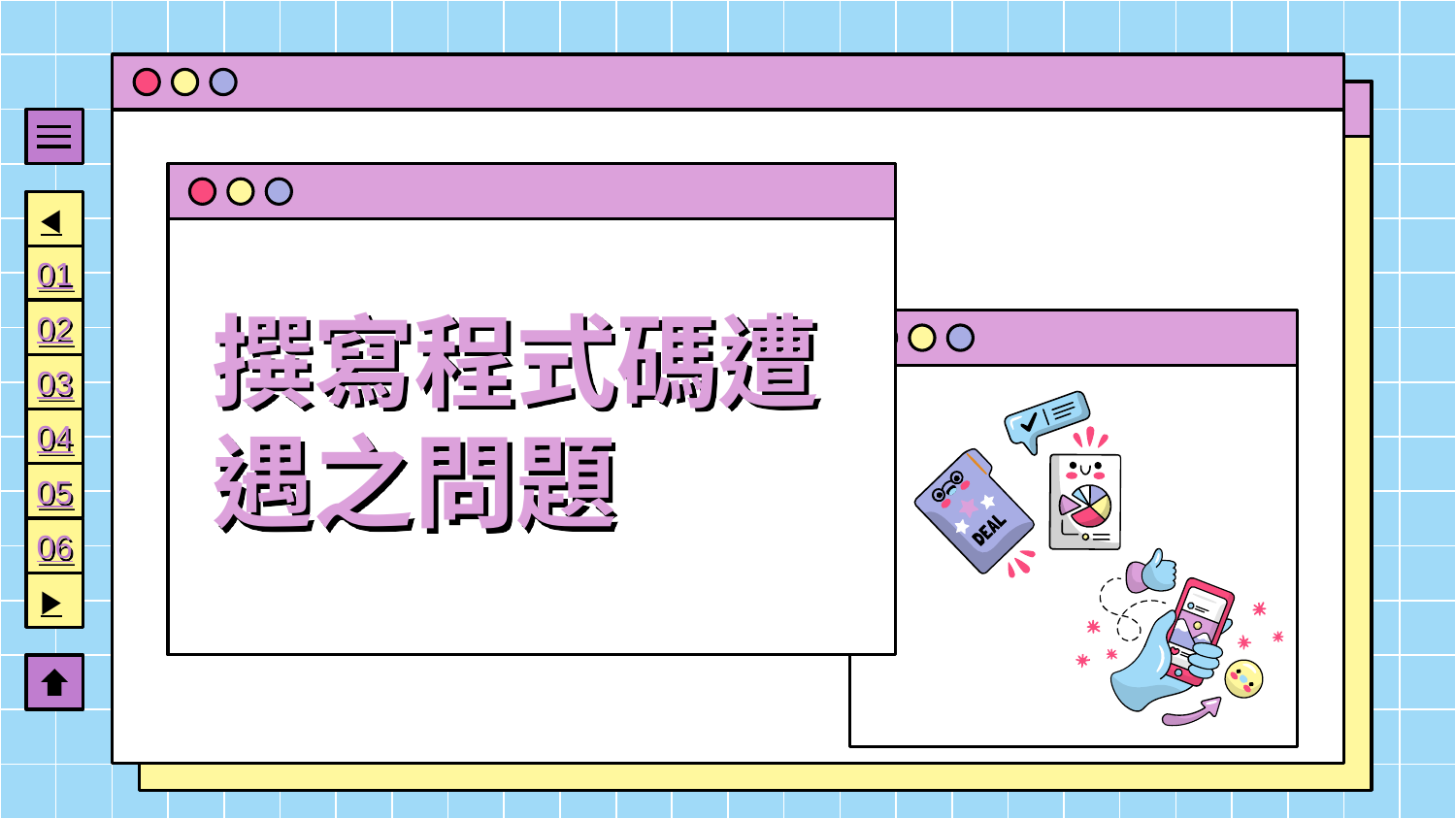

◀

01

02

03

04

05

06
▶

# 撰寫程式碼遭遇之問題